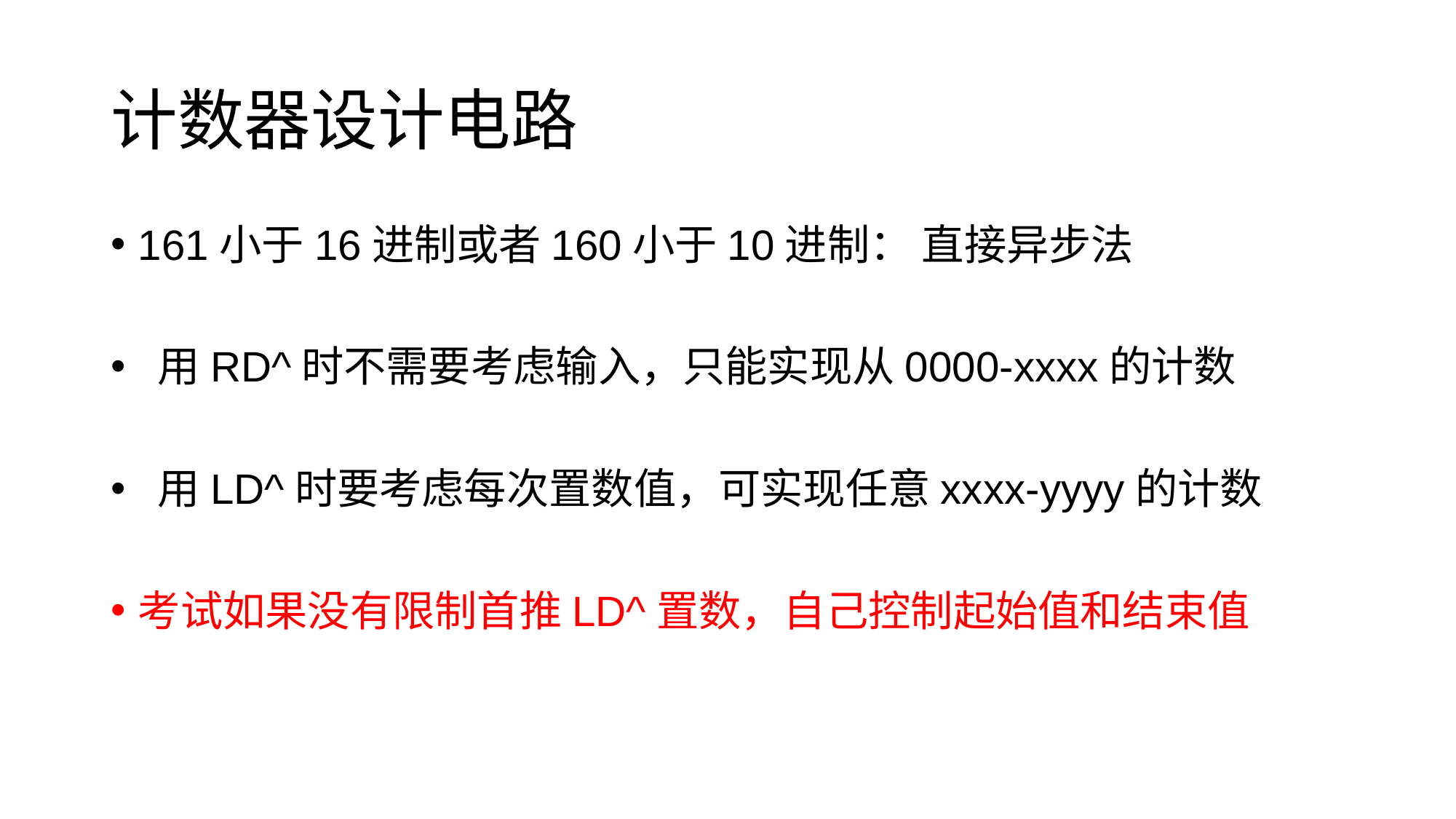

# 计数器设计电路
161小于16进制或者160小于10进制： 直接异步法

 用RD^时不需要考虑输入，只能实现从0000-xxxx的计数

 用LD^时要考虑每次置数值，可实现任意xxxx-yyyy的计数

考试如果没有限制首推LD^置数，自己控制起始值和结束值